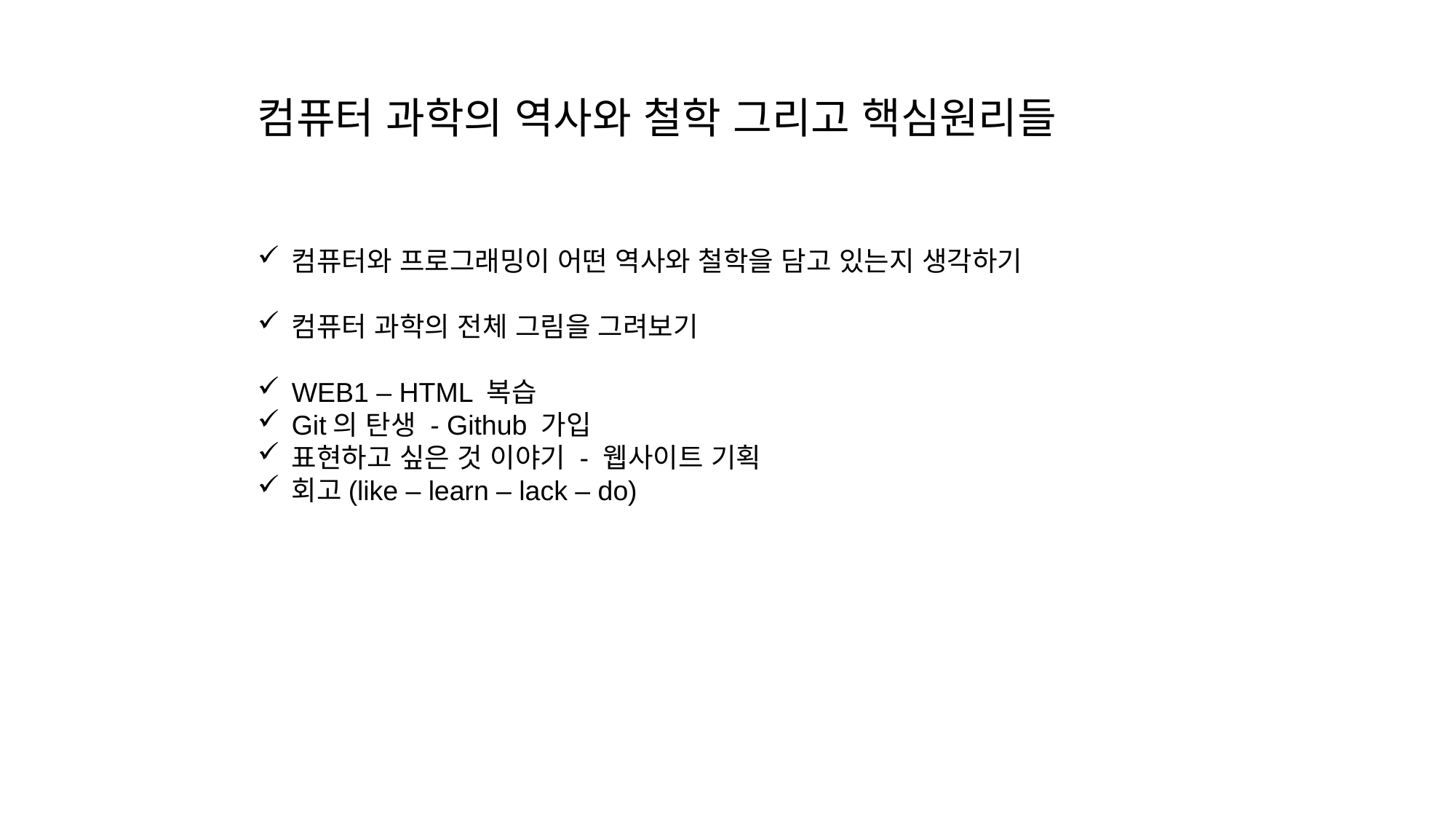

컴퓨터 과학의 역사와 철학 그리고 핵심원리들

컴퓨터와 프로그래밍이 어떤 역사와 철학을 담고 있는지 생각하기

컴퓨터 과학의 전체 그림을 그려보기

WEB1 – HTML 복습
Git의 탄생 - Github 가입
표현하고 싶은 것 이야기 - 웹사이트 기획
회고(like – learn – lack – do)